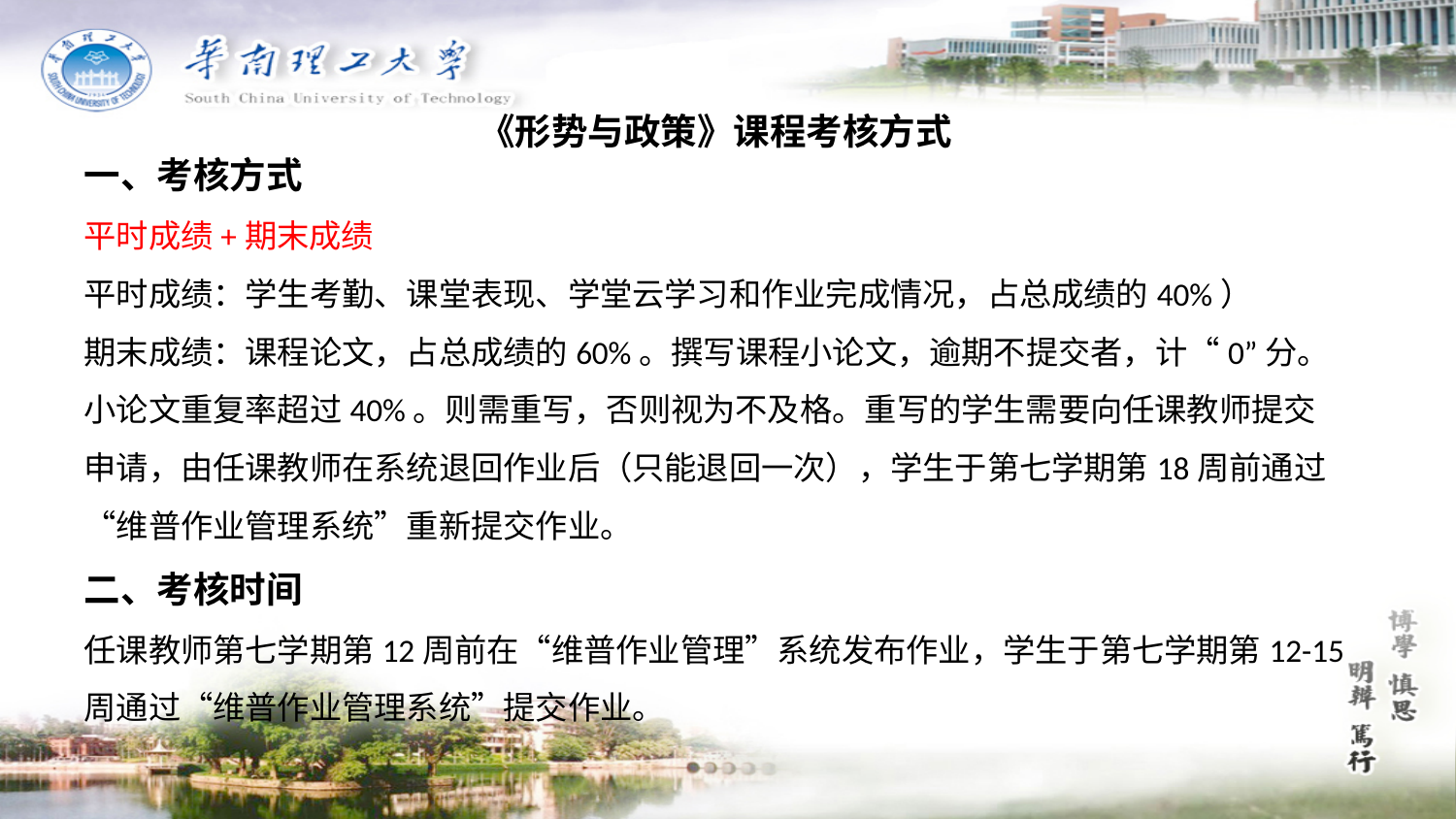

《形势与政策》课程考核方式
一、考核方式
平时成绩+期末成绩
平时成绩：学生考勤、课堂表现、学堂云学习和作业完成情况，占总成绩的40%）
期末成绩：课程论文，占总成绩的60%。撰写课程小论文，逾期不提交者，计“0”分。小论文重复率超过40%。则需重写，否则视为不及格。重写的学生需要向任课教师提交申请，由任课教师在系统退回作业后（只能退回一次），学生于第七学期第18周前通过“维普作业管理系统”重新提交作业。
二、考核时间
任课教师第七学期第12周前在“维普作业管理”系统发布作业，学生于第七学期第12-15周通过“维普作业管理系统”提交作业。